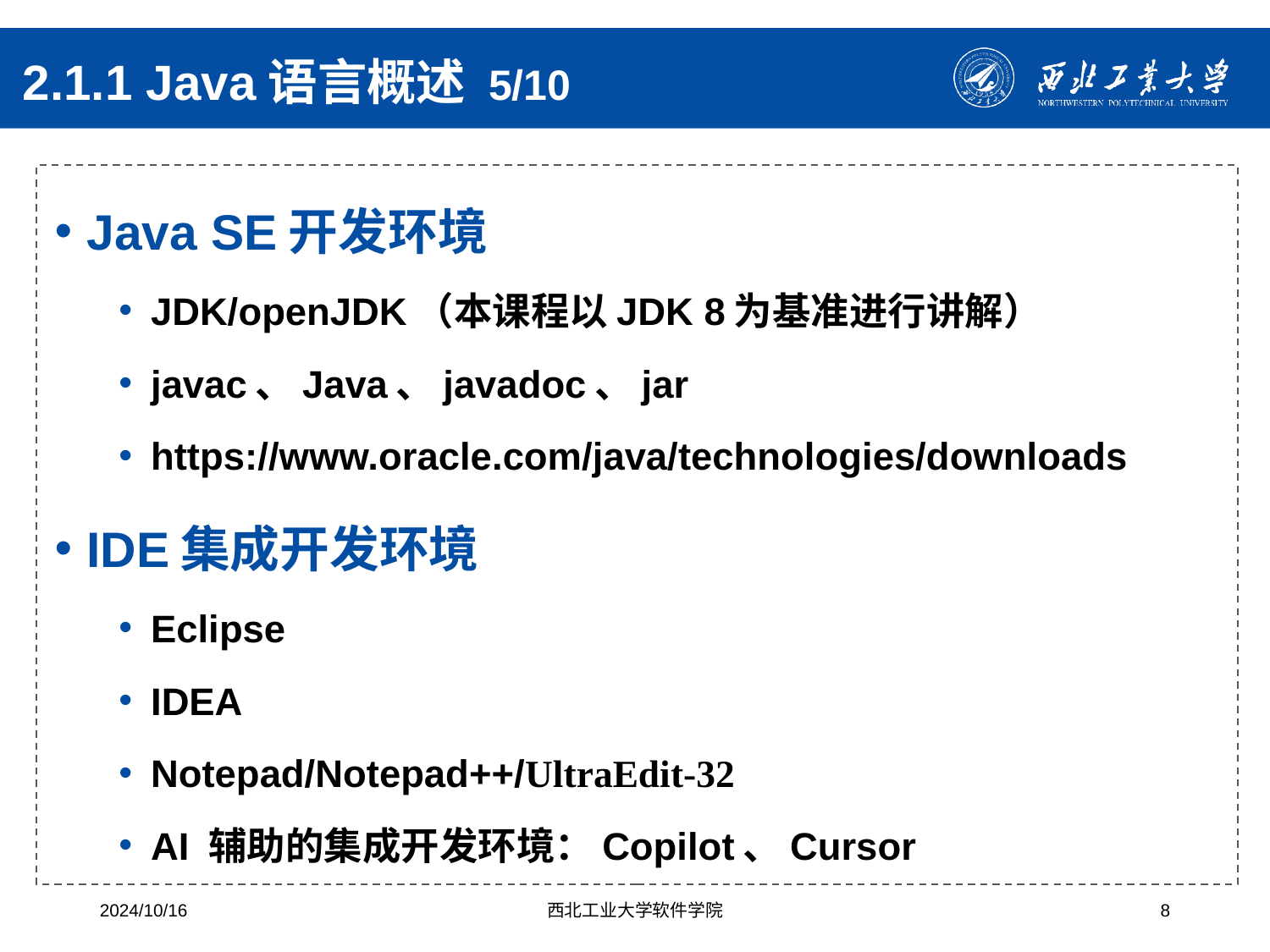

# 2.1.1 Java语言概述 5/10
Java SE开发环境
JDK/openJDK（本课程以JDK 8为基准进行讲解）
javac、Java、javadoc、jar
https://www.oracle.com/java/technologies/downloads
IDE集成开发环境
Eclipse
IDEA
Notepad/Notepad++/UltraEdit-32
AI 辅助的集成开发环境：Copilot、Cursor
2024/10/16
西北工业大学软件学院
8